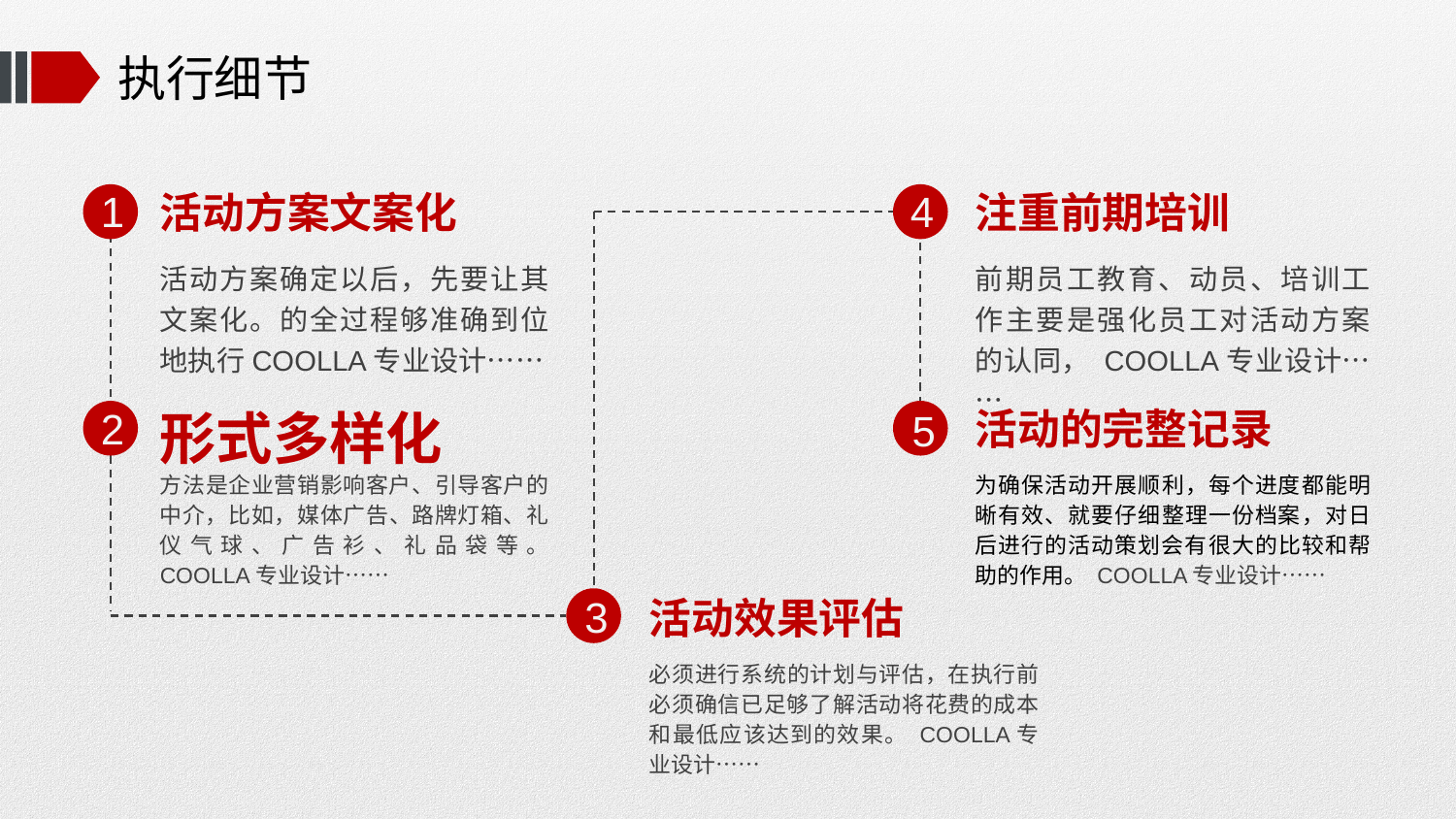

# 执行细节

1

4
活动方案文案化
注重前期培训
活动方案确定以后，先要让其文案化。的全过程够准确到位地执行COOLLA专业设计……
前期员工教育、动员、培训工作主要是强化员工对活动方案的认同， COOLLA专业设计……

2

5
形式多样化
活动的完整记录
方法是企业营销影响客户、引导客户的中介，比如，媒体广告、路牌灯箱、礼仪气球、广告衫、礼品袋等。 COOLLA专业设计……
为确保活动开展顺利，每个进度都能明晰有效、就要仔细整理一份档案，对日后进行的活动策划会有很大的比较和帮助的作用。 COOLLA专业设计……

3
活动效果评估
必须进行系统的计划与评估，在执行前必须确信已足够了解活动将花费的成本和最低应该达到的效果。 COOLLA专业设计……
浏览更多搜索：COOLLA       技术支持、合作、定制PPT联系QQ:34865632